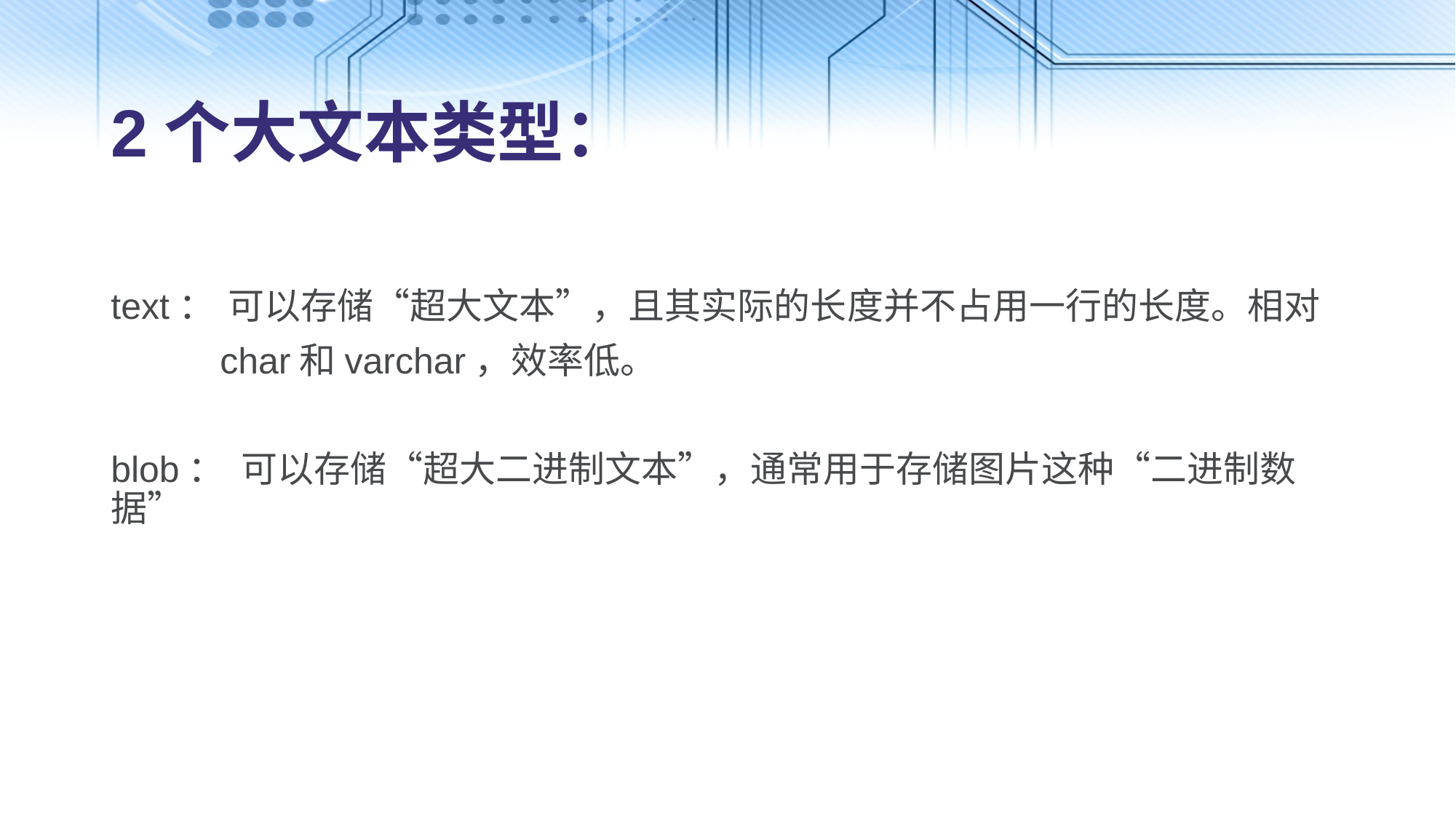

# 2个大文本类型：

text：	 可以存储“超大文本”，且其实际的长度并不占用一行的长度。相对
	char和varchar，效率低。

blob：  可以存储“超大二进制文本”，通常用于存储图片这种“二进制数据”